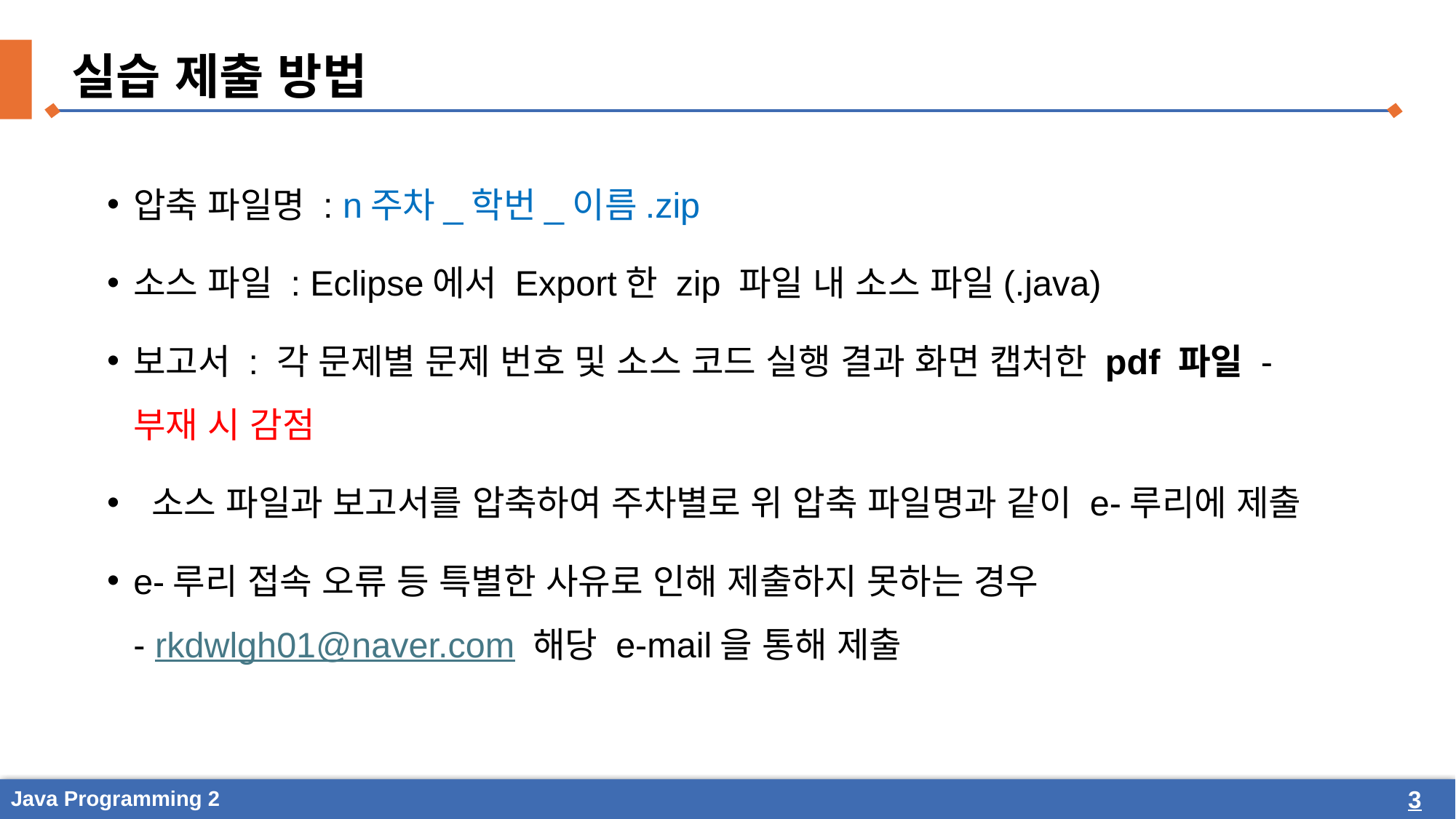

실습 제출 방법

압축 파일명 : n주차_학번_이름.zip
소스 파일 : Eclipse에서 Export한 zip 파일 내 소스 파일(.java)
보고서 : 각 문제별 문제 번호 및 소스 코드 실행 결과 화면 캡처한 pdf 파일 - 부재 시 감점
 소스 파일과 보고서를 압축하여 주차별로 위 압축 파일명과 같이 e-루리에 제출
e-루리 접속 오류 등 특별한 사유로 인해 제출하지 못하는 경우
- rkdwlgh01@naver.com 해당 e-mail을 통해 제출

3

Java Programming 2